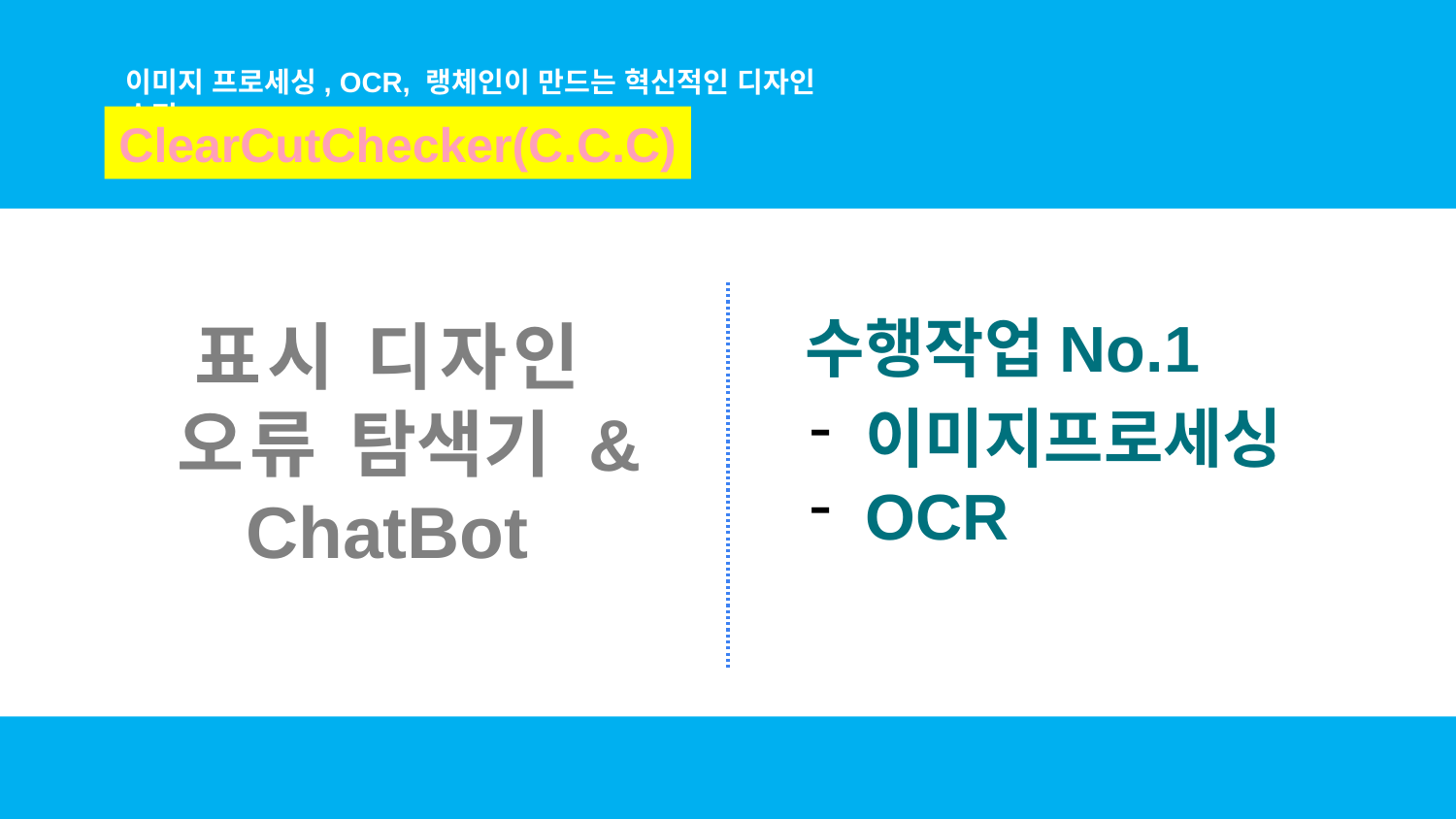

이미지 프로세싱, OCR, 랭체인이 만드는 혁신적인 디자인 수정
ClearCutChecker(C.C.C)

수행작업No.1
표시 디자인
 오류 탐색기 & ChatBot
이미지프로세싱
OCR